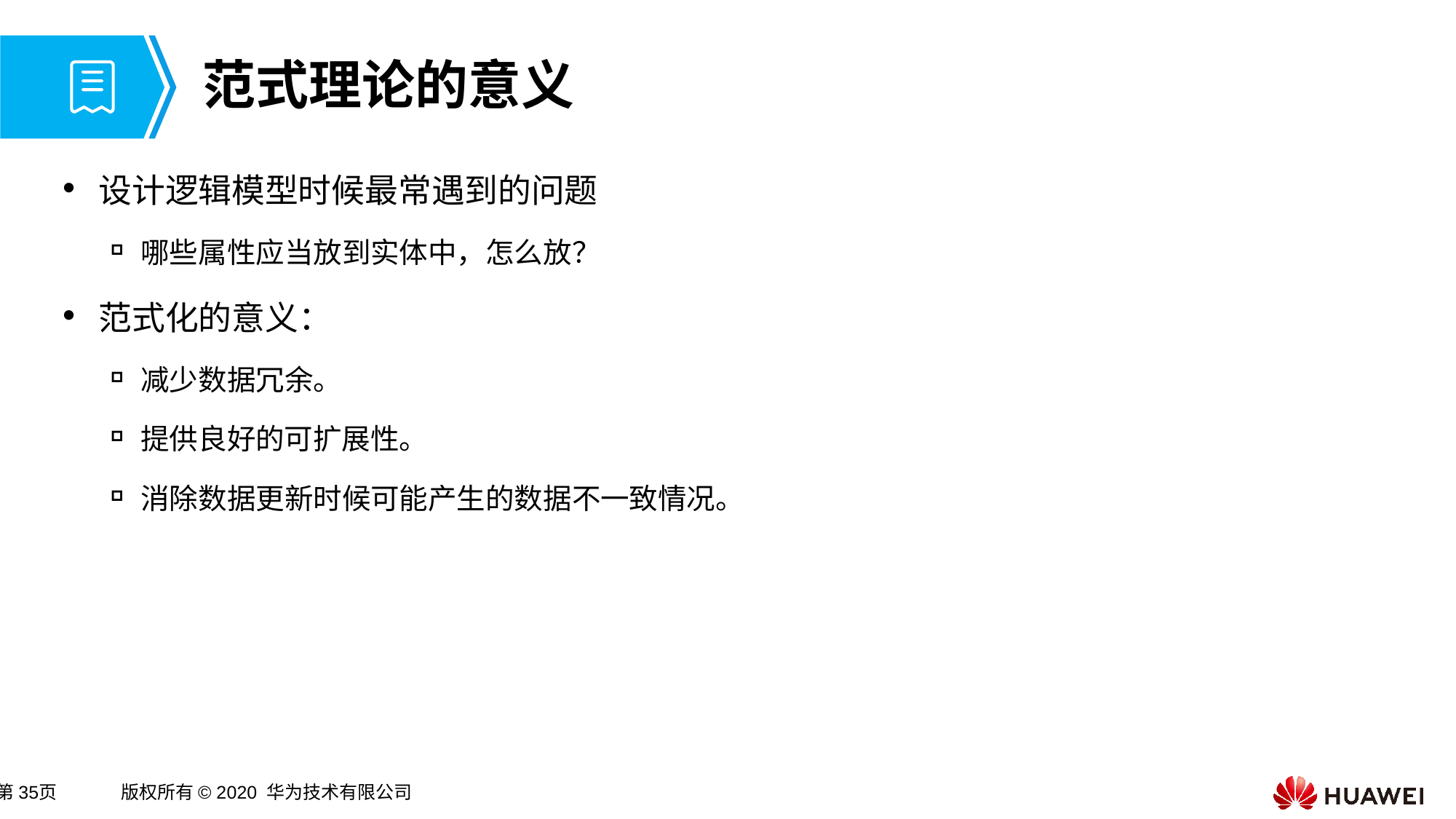

# 范式理论的意义
设计逻辑模型时候最常遇到的问题
哪些属性应当放到实体中，怎么放？
范式化的意义：
减少数据冗余。
提供良好的可扩展性。
消除数据更新时候可能产生的数据不一致情况。